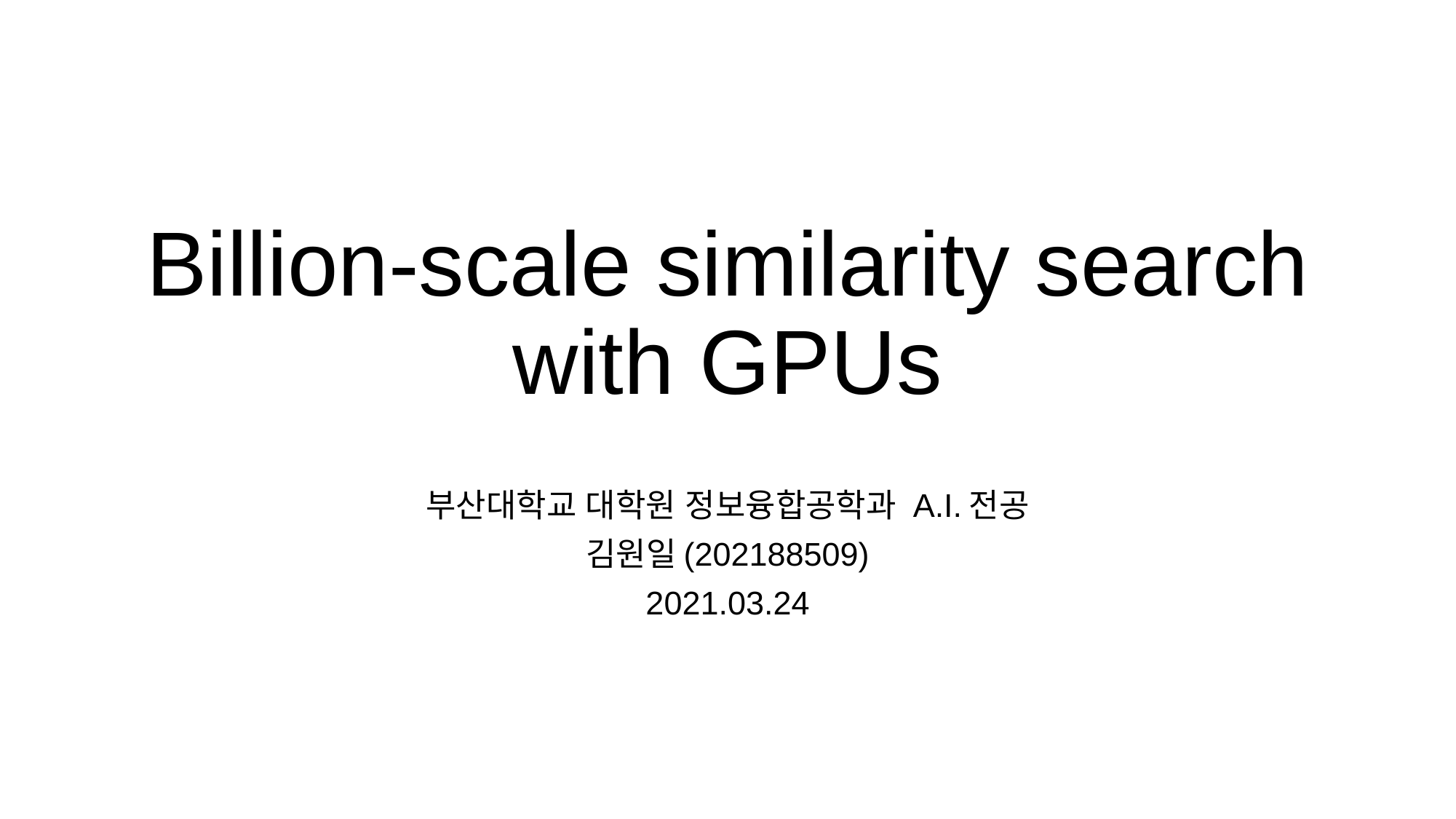

# Billion-scale similarity search with GPUs

부산대학교 대학원 정보융합공학과 A.I.전공
김원일(202188509)
2021.03.24